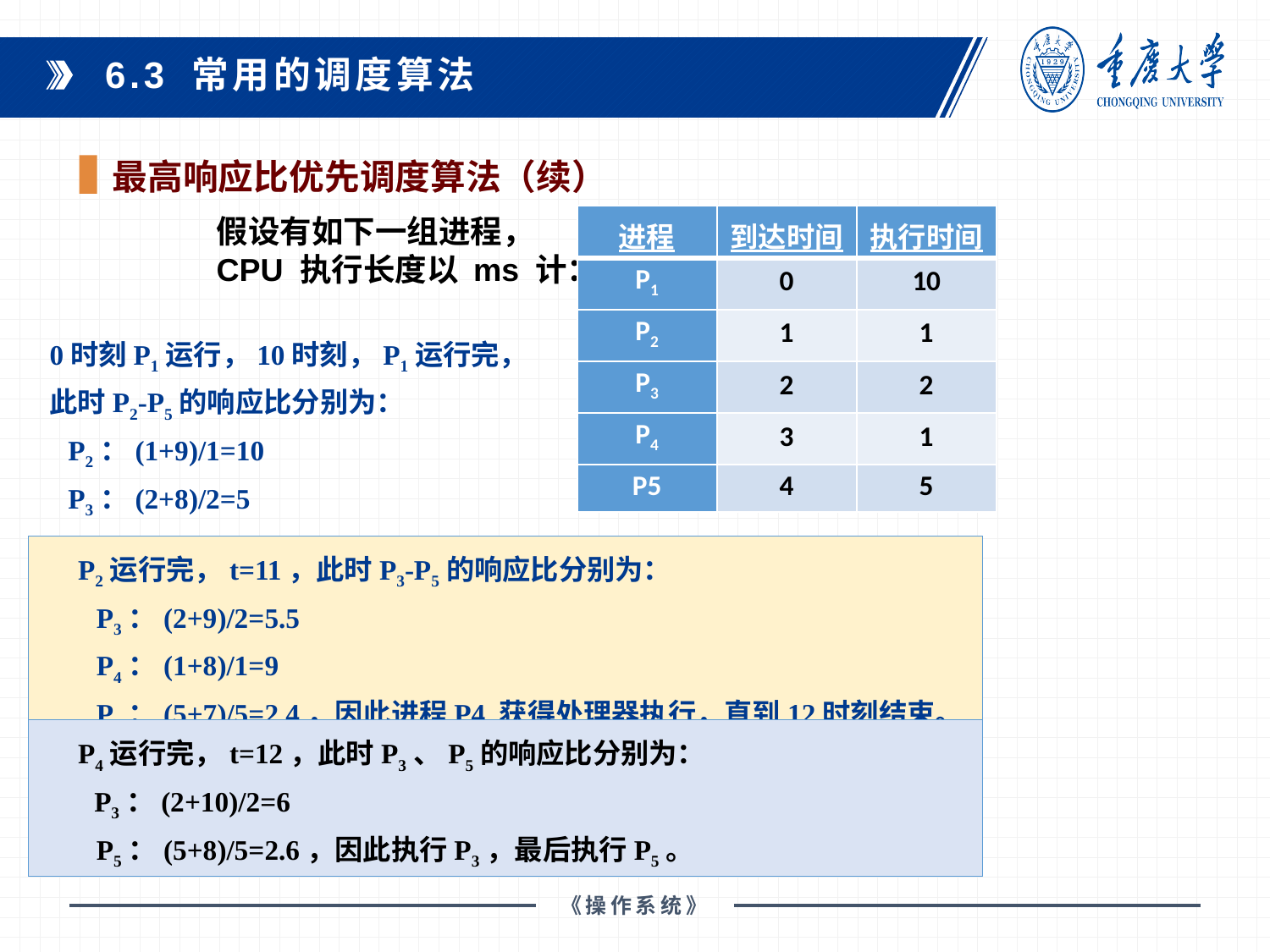

6.3 常用的调度算法
最高响应比优先调度算法（续）

| 进程 | 到达时间 | 执行时间 |
| --- | --- | --- |
| P1 | 0 | 10 |
| P2 | 1 | 1 |
| P3 | 2 | 2 |
| P4 | 3 | 1 |
| P5 | 4 | 5 |
假设有如下一组进程，
CPU 执行长度以 ms 计：
0时刻P1运行，10时刻，P1运行完，
此时P2-P5的响应比分别为：
P2：(1+9)/1=10
P3：(2+8)/2=5
P4：(1+7)/1=8
P5：(5+6)/5=2.2，因此进程P2获得处理器运行，直到 11时刻结束。
P2运行完，t=11，此时P3-P5的响应比分别为：
P3：(2+9)/2=5.5
P4：(1+8)/1=9
P5：(5+7)/5=2.4，因此进程P4 获得处理器执行，直到12时刻结束。
P4运行完，t=12，此时P3、P5的响应比分别为：
 P3：(2+10)/2=6
P5：(5+8)/5=2.6，因此执行P3，最后执行P5。